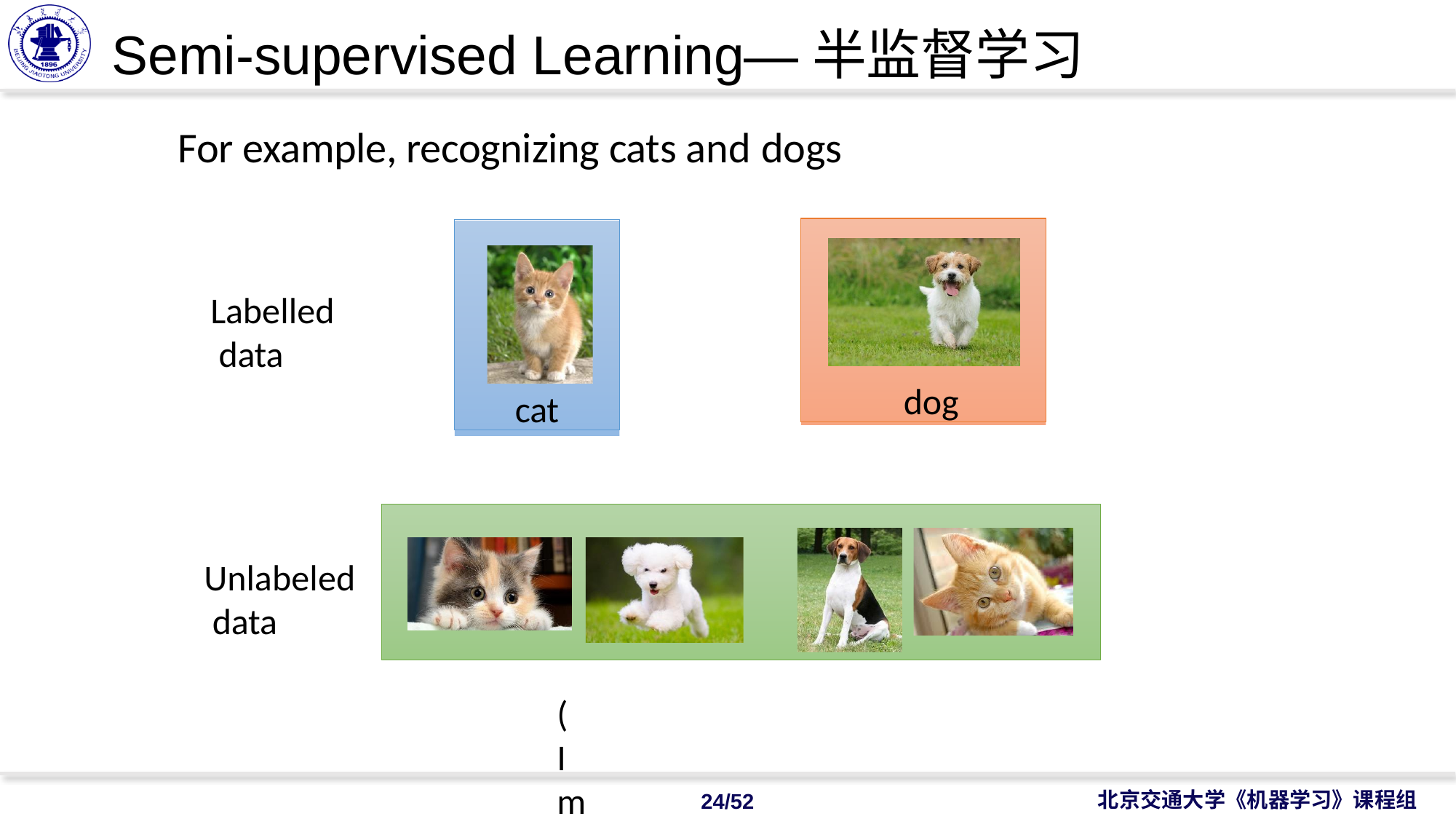

# Semi-supervised Learning—半监督学习
For example, recognizing cats and dogs

dog

cat

Labelled  data

Unlabeled  data

(Images of cats and dogs)